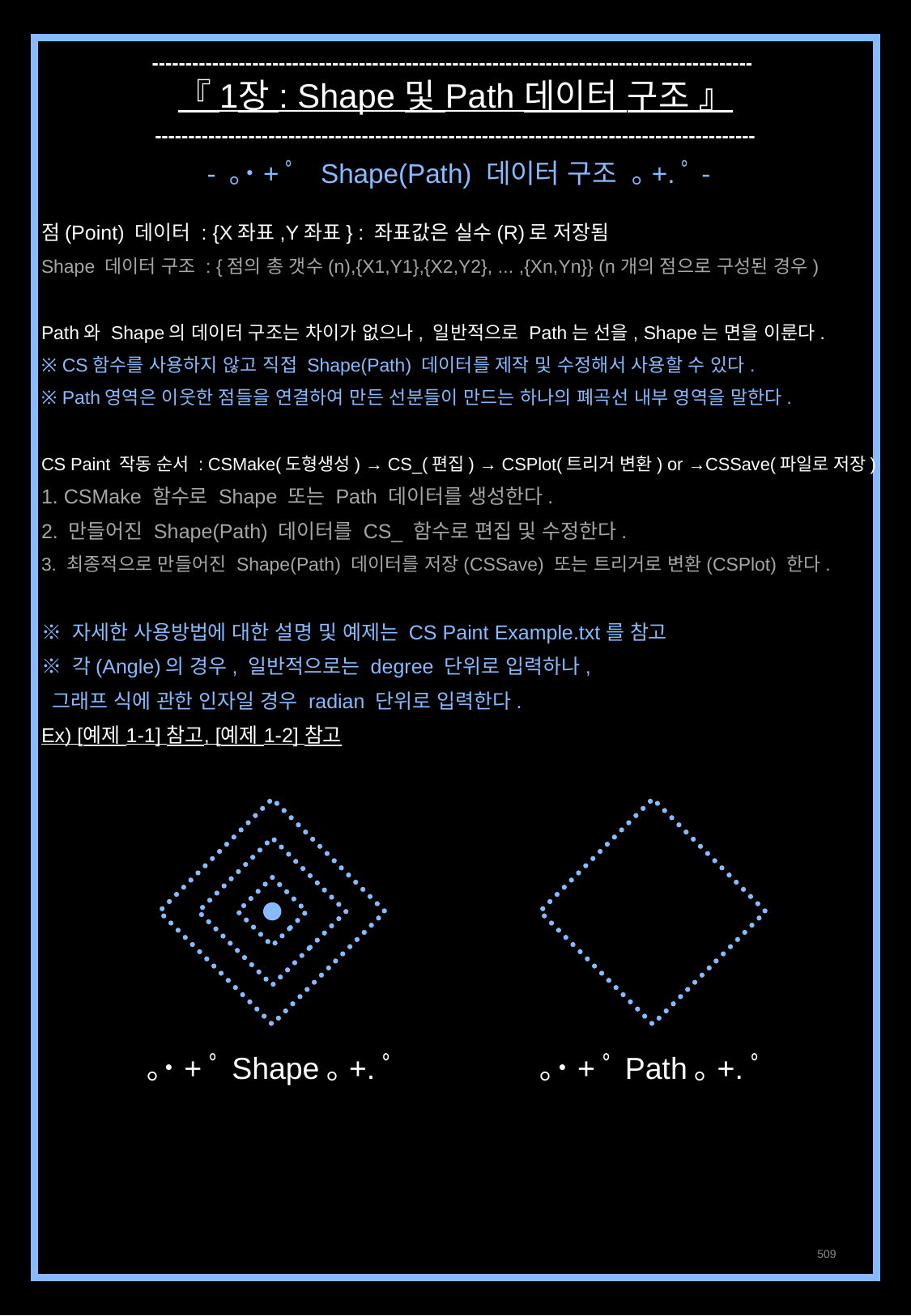

------------------------------------------------------------------------------------------
『 1장 : Shape 및 Path 데이터 구조 』
------------------------------------------------------------------------------------------
- ｡˙+ﾟ  Shape(Path) 데이터 구조  ｡+.ﾟ-
점(Point) 데이터 : {X좌표,Y좌표} : 좌표값은 실수(R)로 저장됨
Shape 데이터 구조 : {점의 총 갯수(n),{X1,Y1},{X2,Y2}, ... ,{Xn,Yn}} (n개의 점으로 구성된 경우)

Path와 Shape의 데이터 구조는 차이가 없으나, 일반적으로 Path는 선을, Shape는 면을 이룬다.
※ CS함수를 사용하지 않고 직접 Shape(Path) 데이터를 제작 및 수정해서 사용할 수 있다.
※ Path영역은 이웃한 점들을 연결하여 만든 선분들이 만드는 하나의 폐곡선 내부 영역을 말한다.

CS Paint 작동 순서 : CSMake(도형생성) → CS_(편집) → CSPlot(트리거 변환) or →CSSave(파일로 저장)
1. CSMake 함수로 Shape 또는 Path 데이터를 생성한다.
2. 만들어진 Shape(Path) 데이터를 CS_ 함수로 편집 및 수정한다.
3. 최종적으로 만들어진 Shape(Path) 데이터를 저장(CSSave) 또는 트리거로 변환(CSPlot) 한다.

※ 자세한 사용방법에 대한 설명 및 예제는 CS Paint Example.txt를 참고
※ 각(Angle)의 경우, 일반적으로는 degree 단위로 입력하나,
 그래프 식에 관한 인자일 경우 radian 단위로 입력한다.
Ex) [예제 1-1] 참고, [예제 1-2] 참고

｡˙+ﾟShape｡+.ﾟ
｡˙+ﾟPath｡+.ﾟ
509